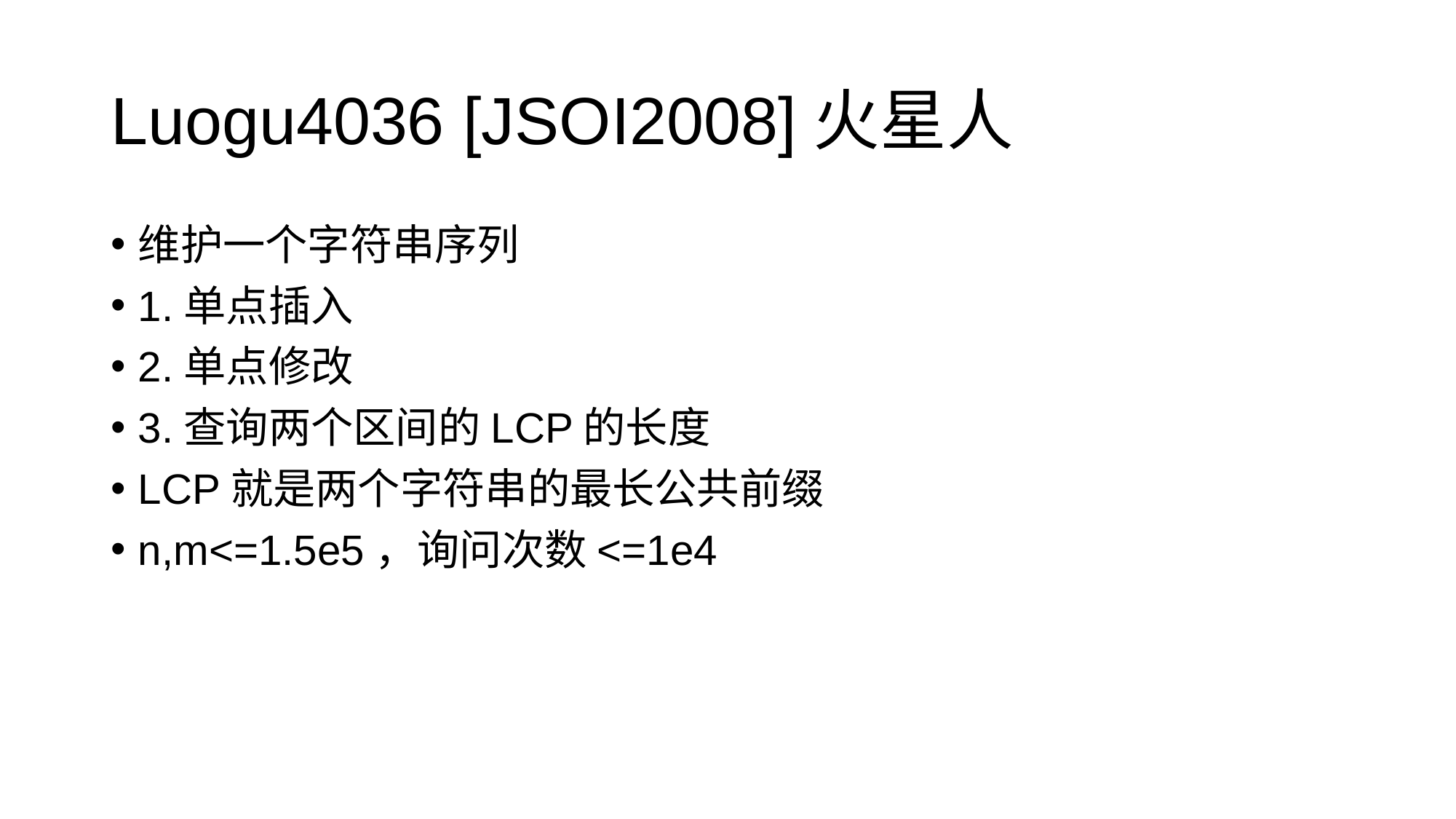

# Luogu4036 [JSOI2008]火星人
维护一个字符串序列
1.单点插入
2.单点修改
3.查询两个区间的LCP的长度
LCP就是两个字符串的最长公共前缀
n,m<=1.5e5，询问次数<=1e4